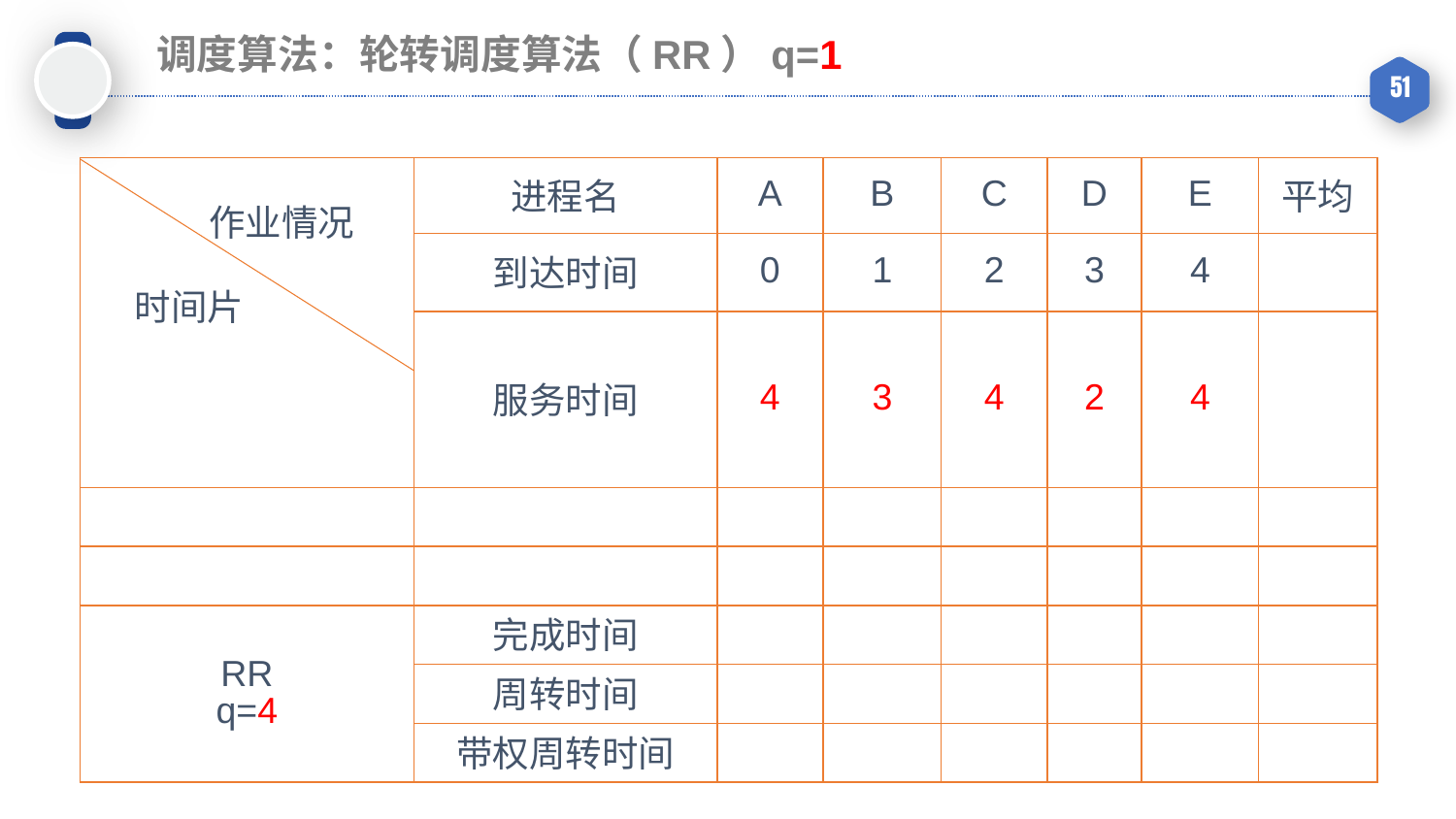

调度算法：轮转调度算法（RR）q=1
| 作业情况 时间片 | 进程名 | A | B | C | D | E | 平均 |
| --- | --- | --- | --- | --- | --- | --- | --- |
|  | 到达时间 | 0 | 1 | 2 | 3 | 4 |  |
|  | 服务时间 | 4 | 3 | 4 | 2 | 4 |  |
|  |  |  |  |  |  |  |  |
|  |  |  |  |  |  |  |  |
| RR q=4 | 完成时间 |  |  |  |  |  |  |
|  | 周转时间 |  |  |  |  |  |  |
|  | 带权周转时间 |  |  |  |  |  |  |